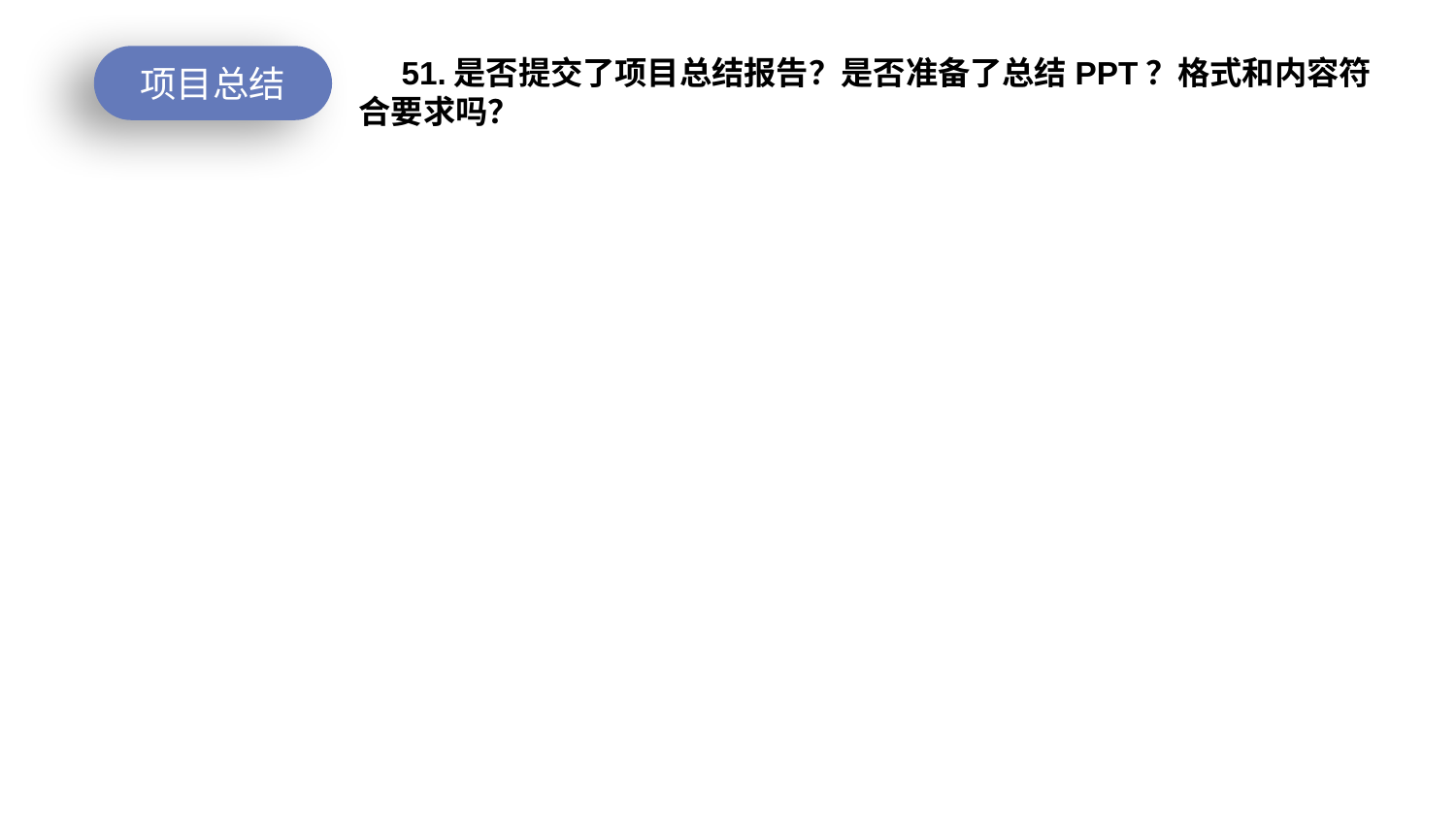

项目总结
51.是否提交了项目总结报告？是否准备了总结PPT？格式和内容符合要求吗？